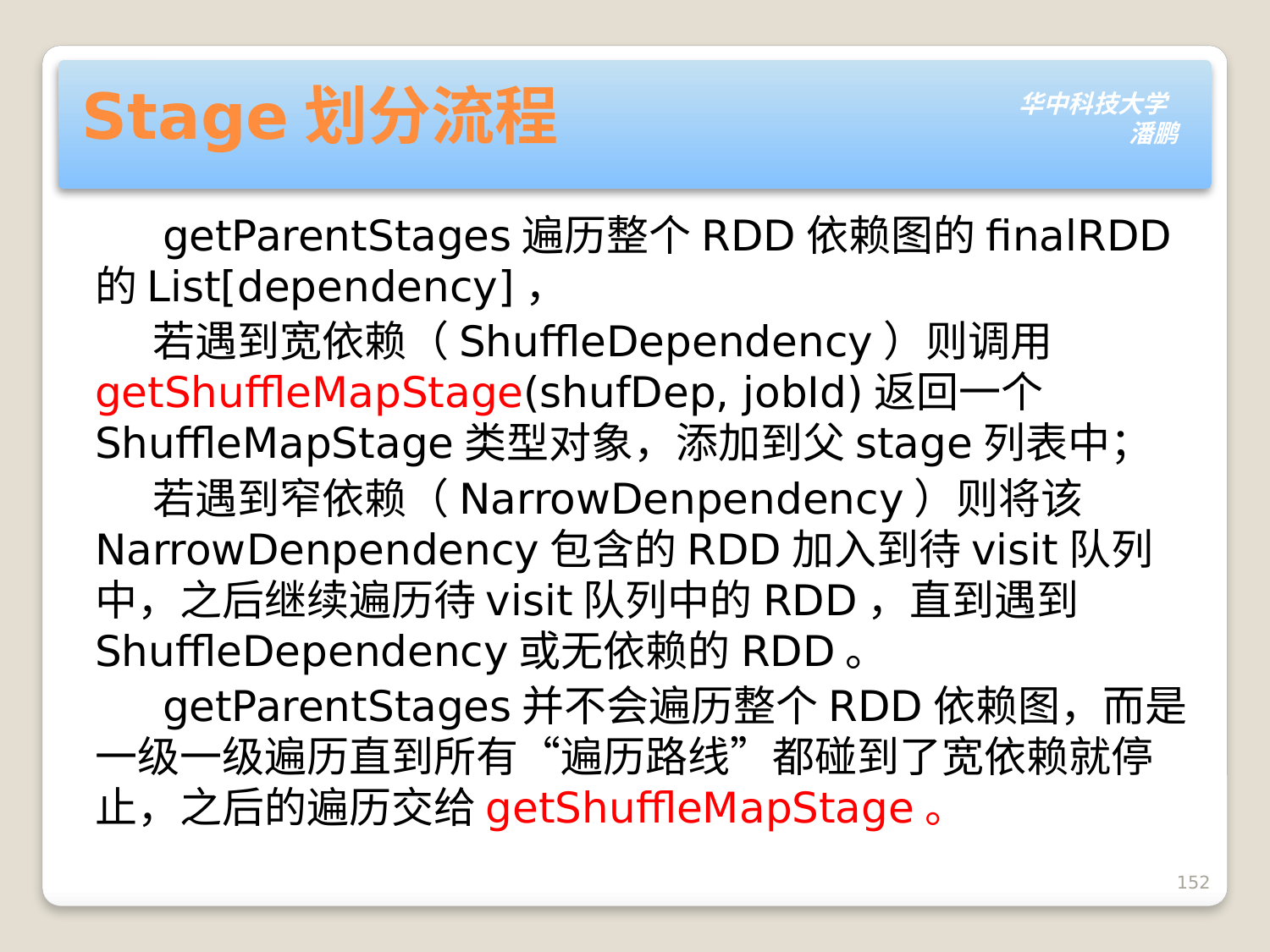

# Stage划分流程
     getParentStages遍历整个RDD依赖图的finalRDD的List[dependency]，
     若遇到宽依赖（ShuffleDependency）则调用getShuffleMapStage(shufDep, jobId)返回一个ShuffleMapStage类型对象，添加到父stage列表中；
     若遇到窄依赖（NarrowDenpendency）则将该NarrowDenpendency包含的RDD加入到待visit队列中，之后继续遍历待visit队列中的RDD，直到遇到ShuffleDependency或无依赖的RDD。
     getParentStages并不会遍历整个RDD依赖图，而是一级一级遍历直到所有“遍历路线”都碰到了宽依赖就停止，之后的遍历交给getShuffleMapStage。
152